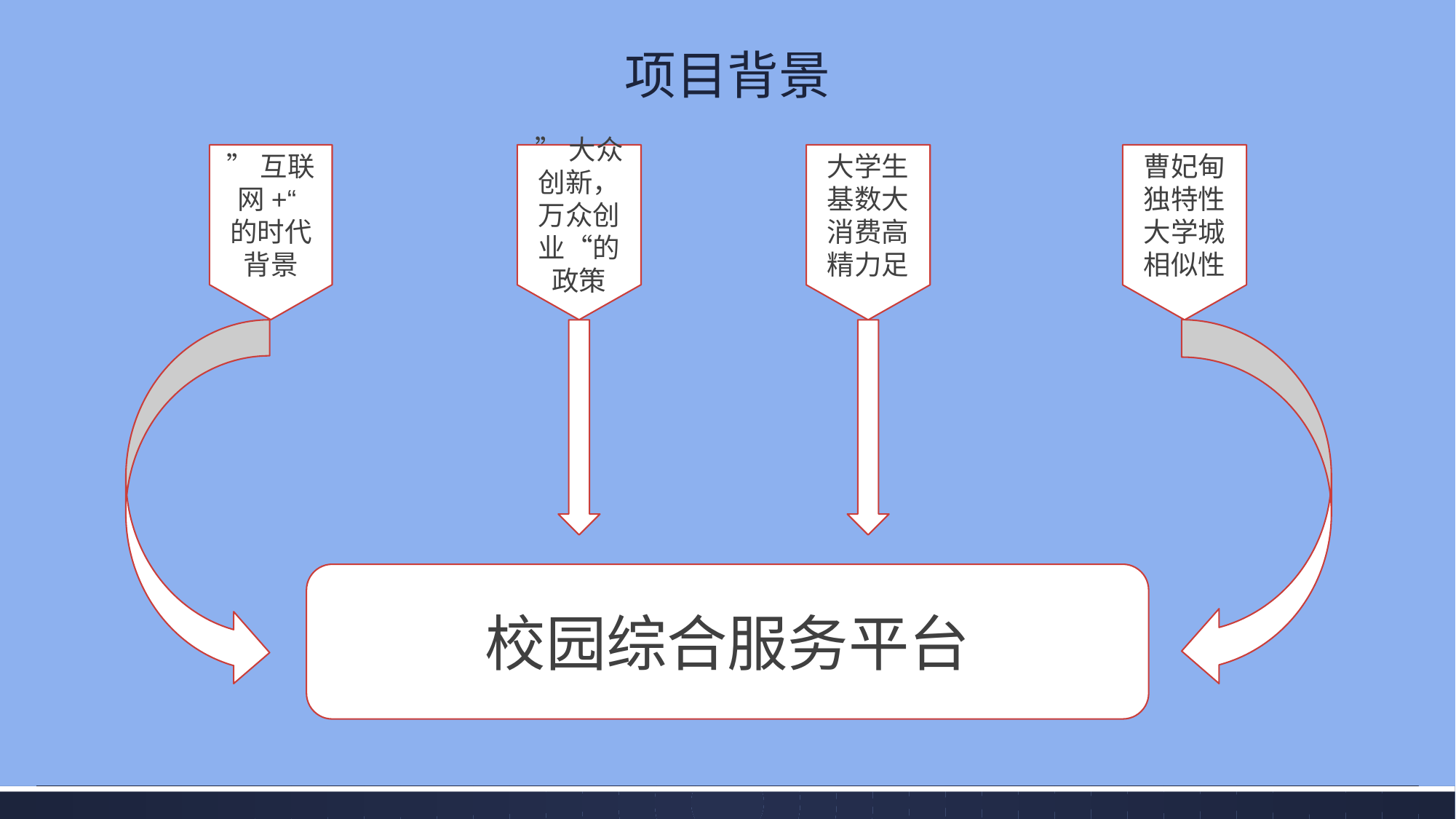

# 项目背景
”大众创新，万众创业“的政策

”互联网+“  的时代背景
大学生基数大消费高精力足
曹妃甸独特性
大学城
相似性

校园综合服务平台